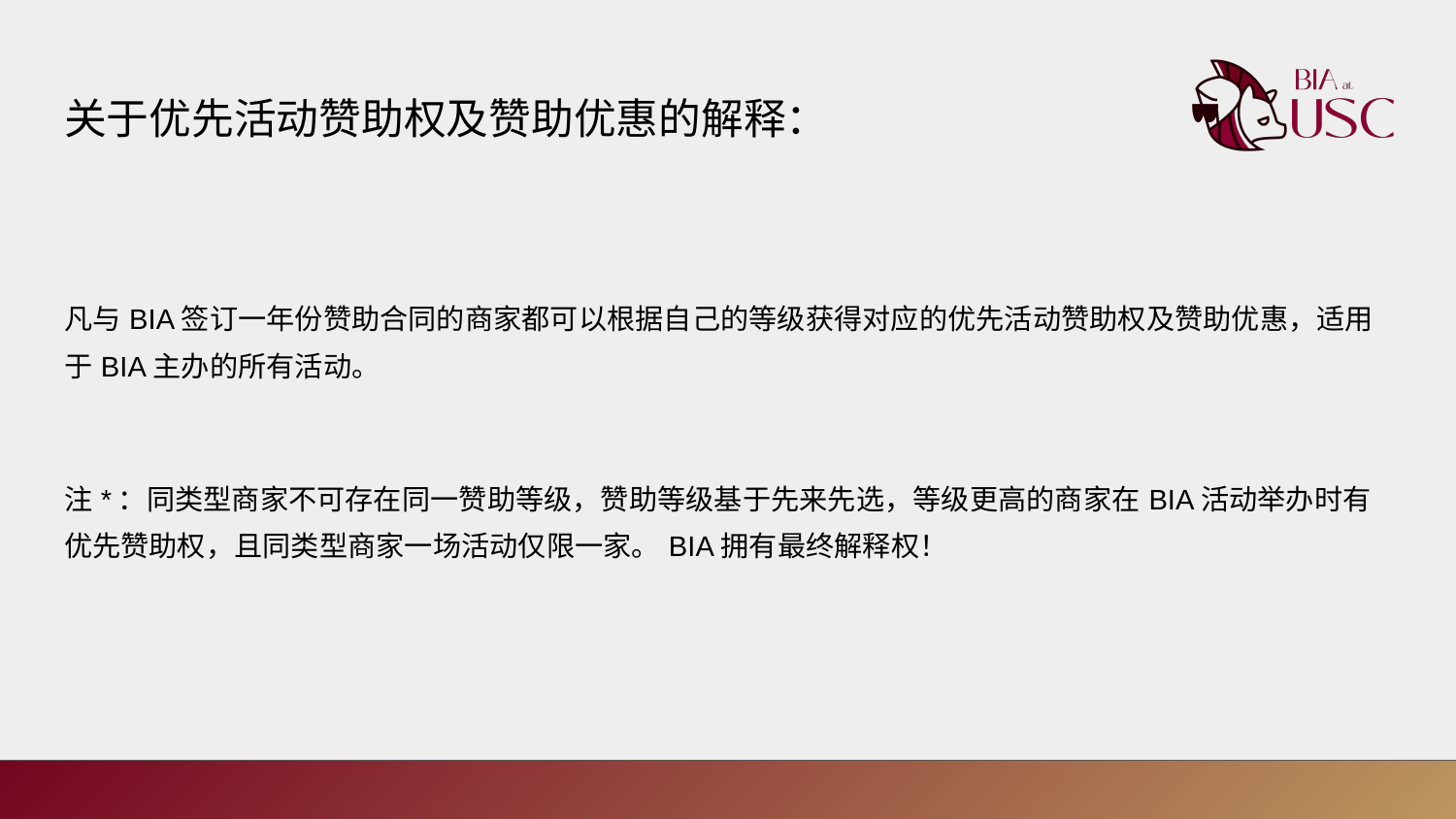

# 关于优先活动赞助权及赞助优惠的解释：

凡与BIA签订一年份赞助合同的商家都可以根据自己的等级获得对应的优先活动赞助权及赞助优惠，适用于BIA主办的所有活动。

注*：同类型商家不可存在同一赞助等级，赞助等级基于先来先选，等级更高的商家在BIA活动举办时有优先赞助权，且同类型商家一场活动仅限一家。BIA拥有最终解释权！